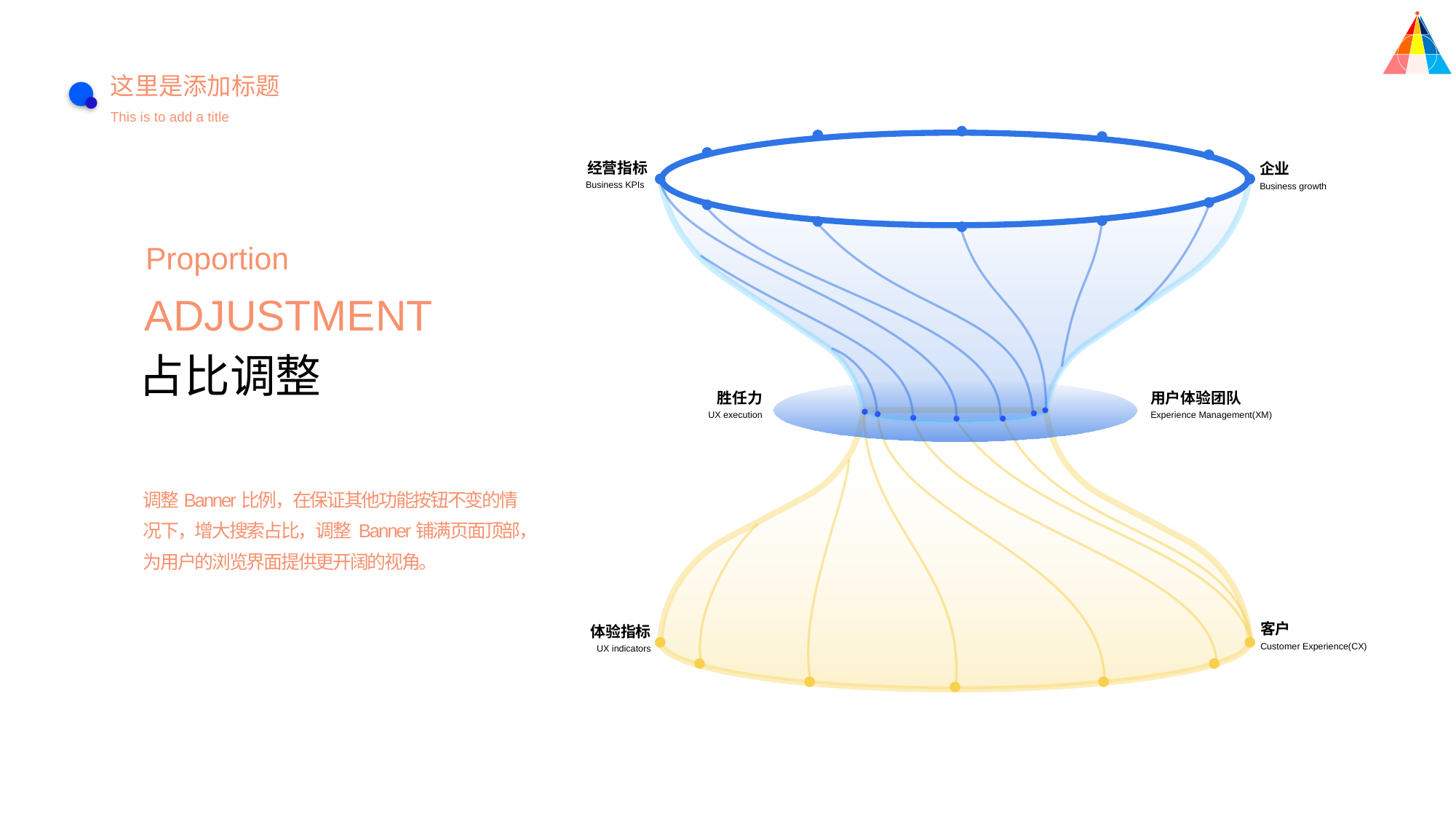

这里是添加标题
This is to add a title

经营指标
企业

Business KPIs
Business growth

Proportion
ADJUSTMENT
占比调整

胜任力
用户体验团队

UX execution
Experience Management(XM)

调整Banner比例，在保证其他功能按钮不变的情况下，增大搜索占比，调整 Banner铺满页面顶部，为用户的浏览界面提供更开阔的视角。
客户
体验指标

Customer Experience(CX)
UX indicators